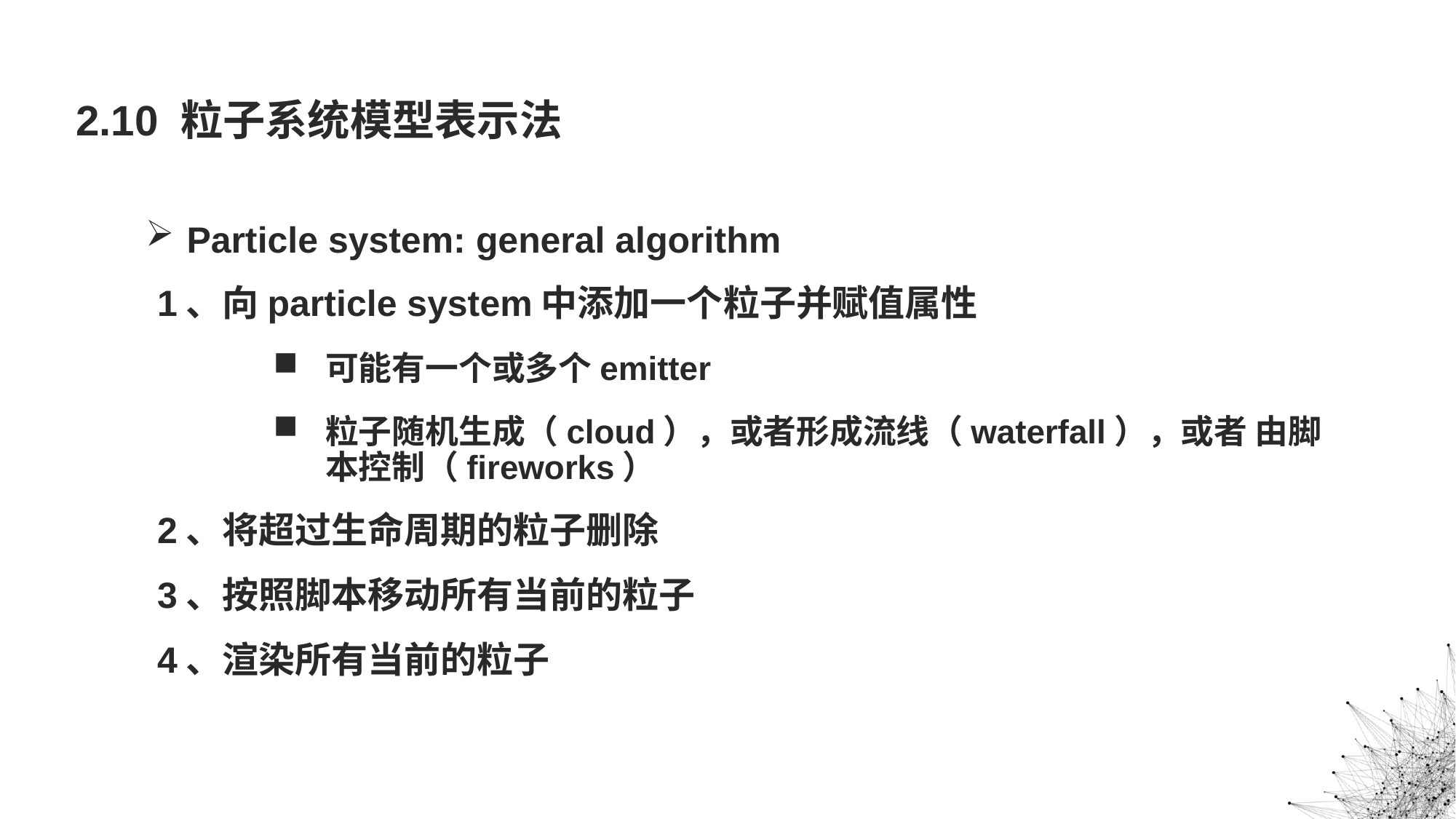

2.10 粒子系统模型表示法
Particle system: general algorithm
1、向particle system中添加一个粒子并赋值属性
可能有一个或多个emitter
粒子随机生成（cloud），或者形成流线（waterfall），或者 由脚本控制（fireworks）
2、将超过生命周期的粒子删除
3、按照脚本移动所有当前的粒子
4、渲染所有当前的粒子